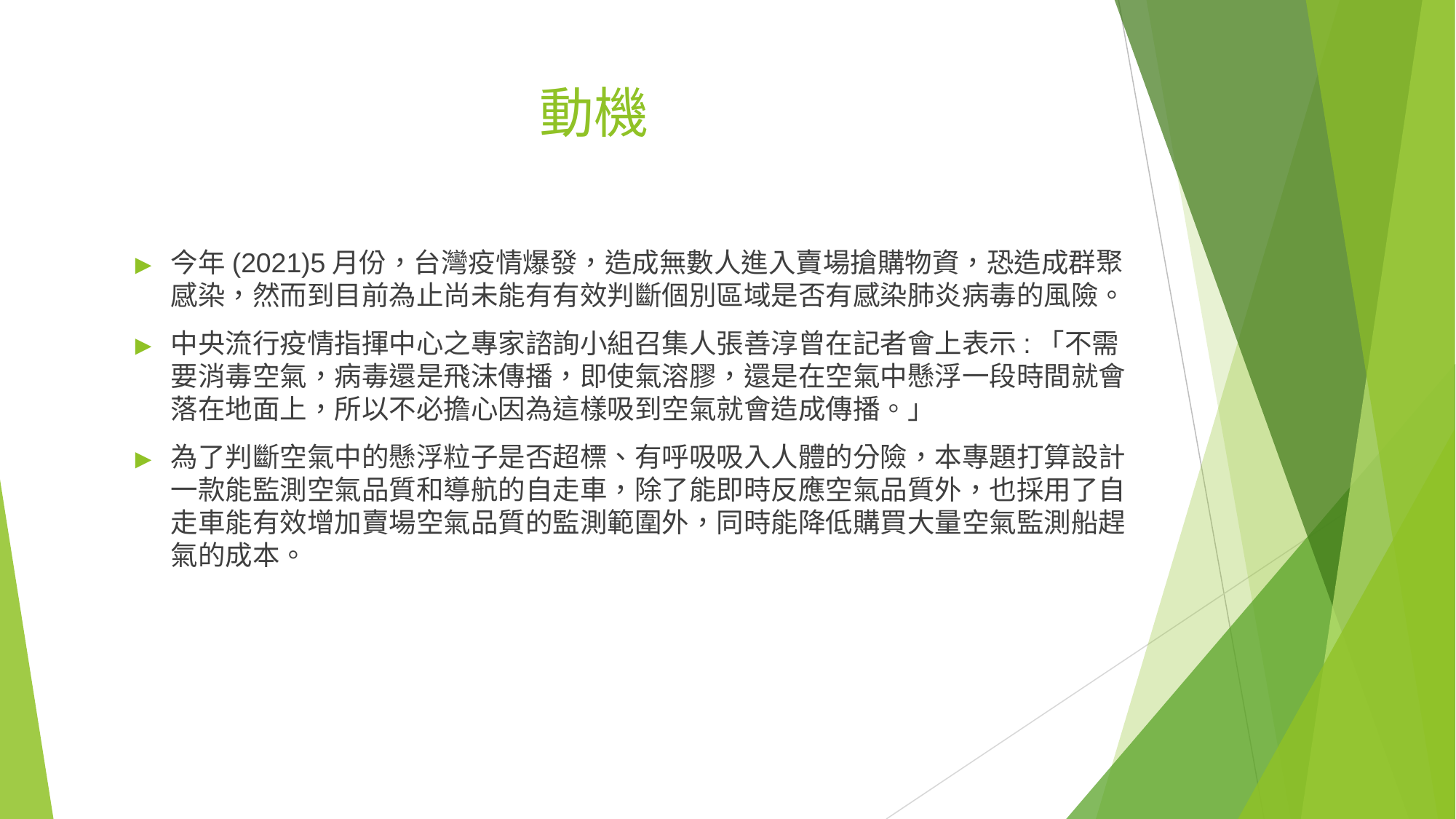

# 動機
今年(2021)5月份，台灣疫情爆發，造成無數人進入賣場搶購物資，恐造成群聚感染，然而到目前為止尚未能有有效判斷個別區域是否有感染肺炎病毒的風險。
中央流行疫情指揮中心之專家諮詢小組召集人張善淳曾在記者會上表示:「不需要消毒空氣，病毒還是飛沫傳播，即使氣溶膠，還是在空氣中懸浮一段時間就會落在地面上，所以不必擔心因為這樣吸到空氣就會造成傳播。」
為了判斷空氣中的懸浮粒子是否超標、有呼吸吸入人體的分險，本專題打算設計一款能監測空氣品質和導航的自走車，除了能即時反應空氣品質外，也採用了自走車能有效增加賣場空氣品質的監測範圍外，同時能降低購買大量空氣監測船趕氣的成本。